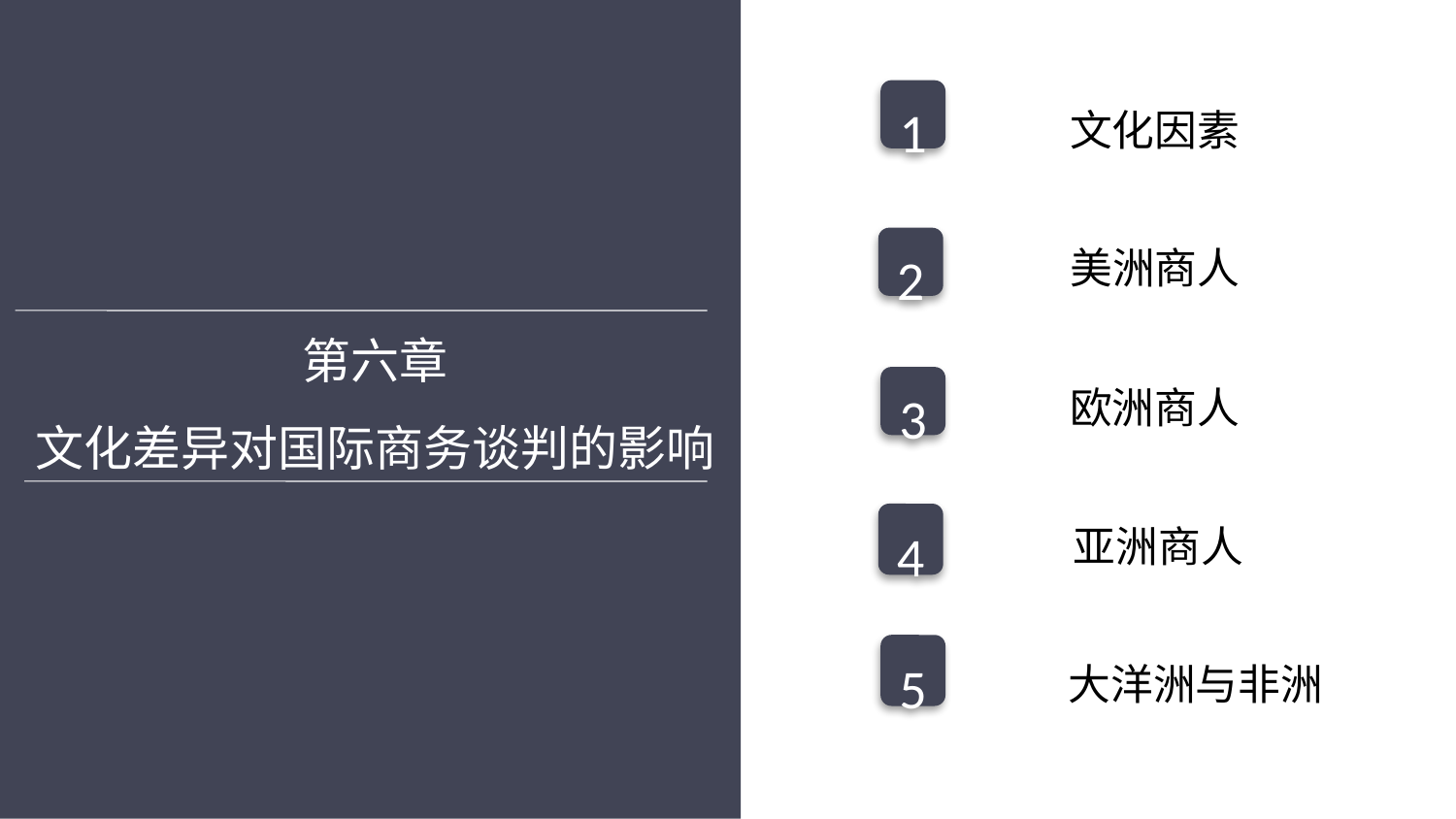

文化因素
1
美洲商人
2
第六章
文化差异对国际商务谈判的影响

欧洲商人
3
亚洲商人
4
大洋洲与非洲
5